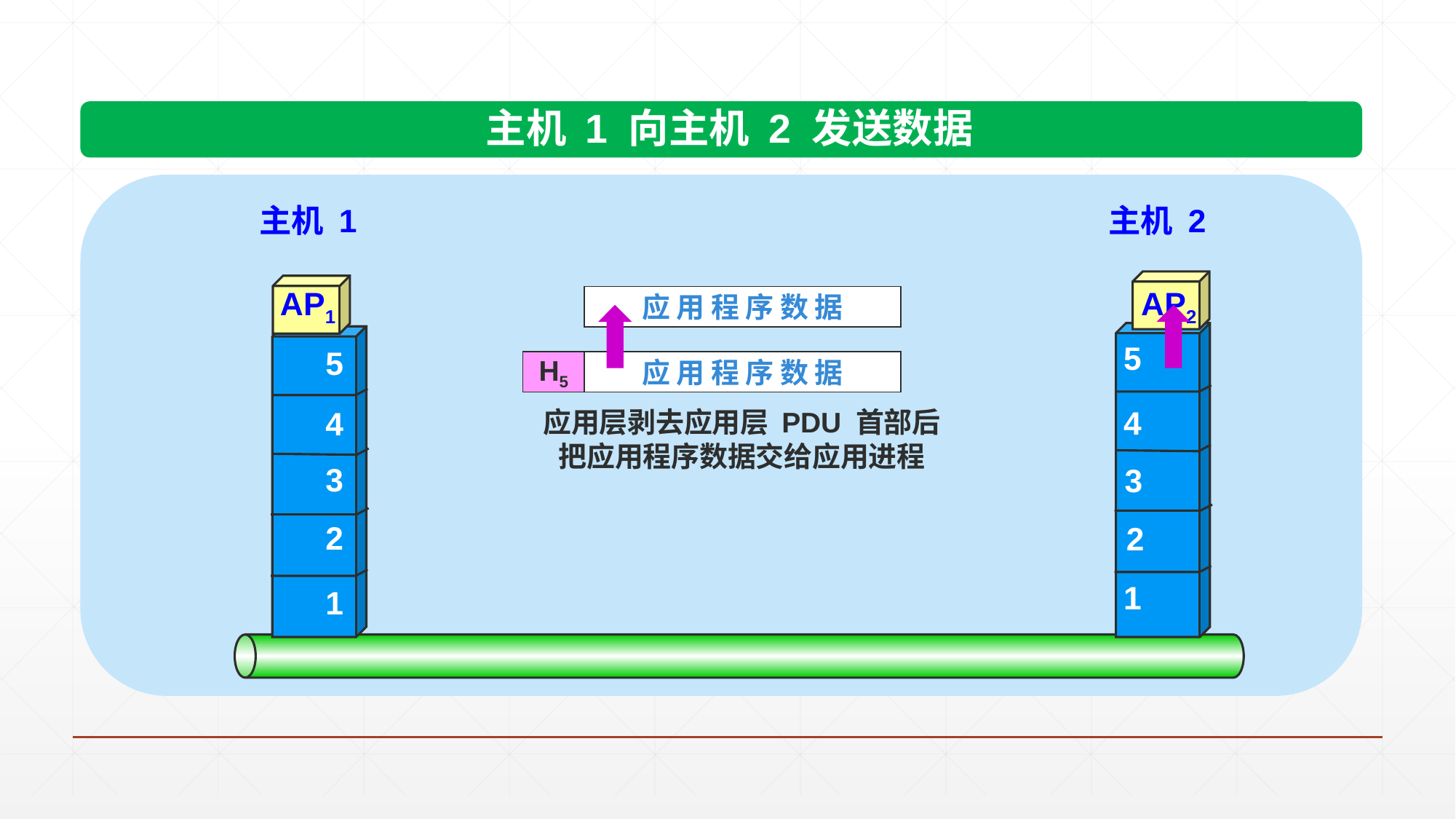

主机 1 向主机 2 发送数据

主机 1
主机 2

AP1
AP2
应 用 程 序 数 据

5
5
H5
应 用 程 序 数 据

4
4
应用层剥去应用层 PDU 首部后
把应用程序数据交给应用进程

3
3

2
2

1
1